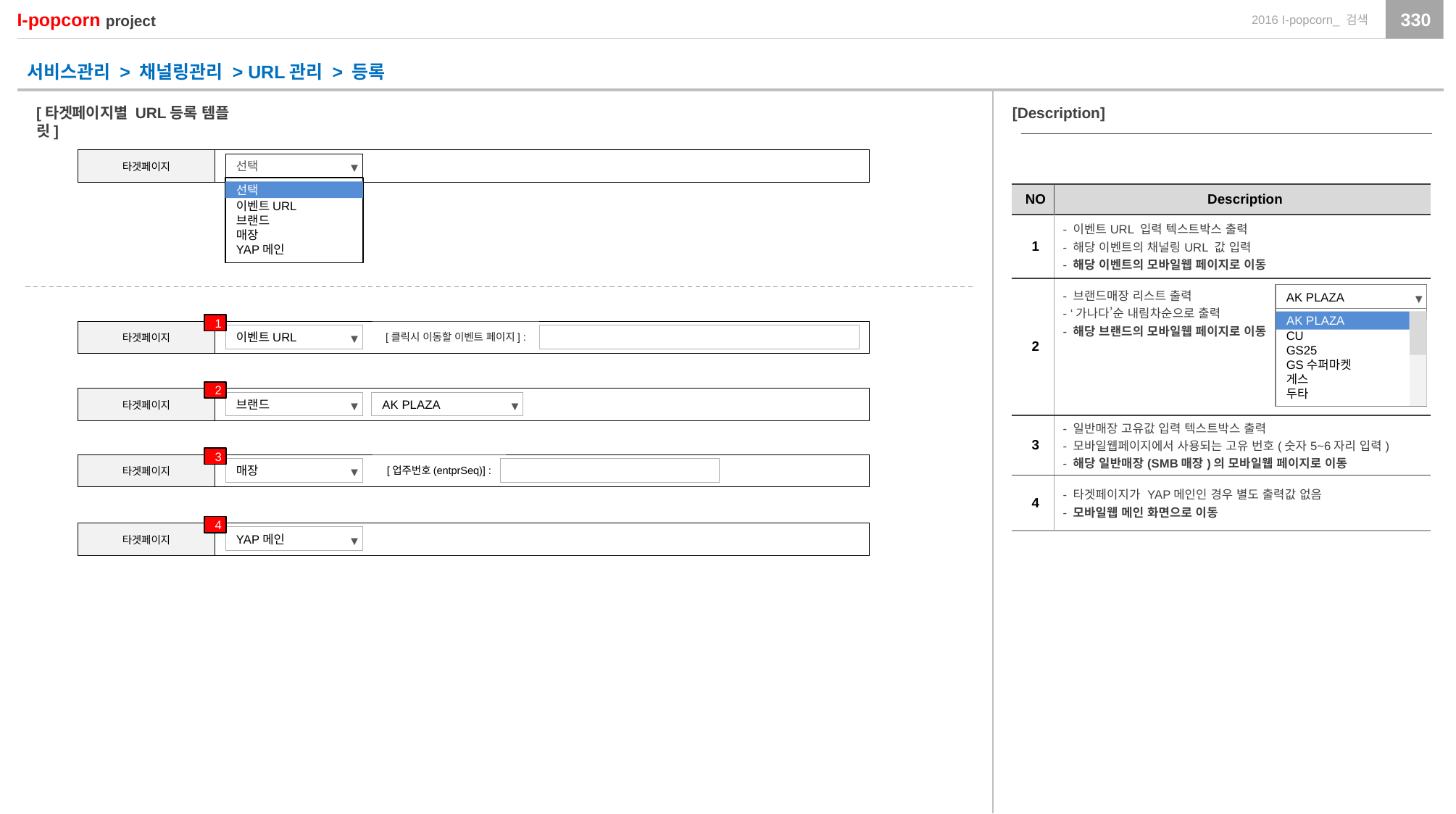

서비스관리 > 채널링관리 > URL관리 > 등록
[타겟페이지별 URL등록 템플릿]
[Description]
| 타겟페이지 |  |
| --- | --- |
선택
▼
선택
이벤트URL
브랜드
매장
YAP메인
선택
| NO | Description |
| --- | --- |
| 1 | - 이벤트URL 입력 텍스트박스 출력 - 해당 이벤트의 채널링URL 값 입력 - 해당 이벤트의 모바일웹 페이지로 이동 |
| 2 | - 브랜드매장 리스트 출력 - ‘가나다’순 내림차순으로 출력 - 해당 브랜드의 모바일웹 페이지로 이동 |
| 3 | - 일반매장 고유값 입력 텍스트박스 출력 - 모바일웹페이지에서 사용되는 고유 번호(숫자5~6자리 입력) - 해당 일반매장(SMB매장)의 모바일웹 페이지로 이동 |
| 4 | - 타겟페이지가 YAP메인인 경우 별도 출력값 없음 - 모바일웹 메인 화면으로 이동 |
AK PLAZA
▼
AK PLAZA
CU
GS25
GS수퍼마켓
게스
두타

AK PLAZA

1
| 타겟페이지 |  |
| --- | --- |
[클릭시 이동할 이벤트 페이지] :
이벤트URL

▼
2
| 타겟페이지 |  |
| --- | --- |
브랜드
AK PLAZA
▼
▼
3
| 타겟페이지 |  |
| --- | --- |
[업주번호(entprSeq)] :
매장

▼
4
| 타겟페이지 |  |
| --- | --- |
YAP메인
▼